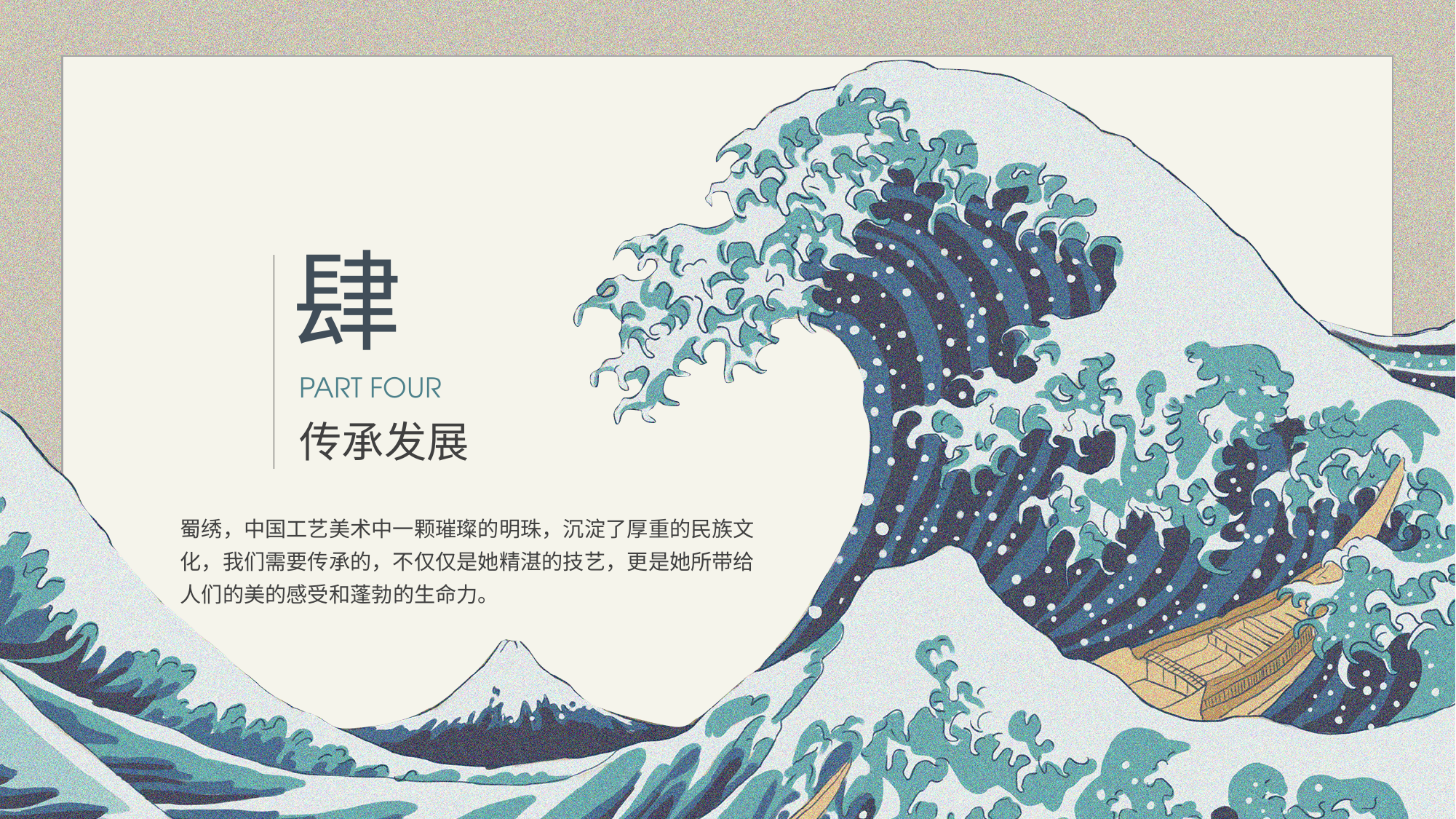

肆
PART FOUR
传承发展
蜀绣，中国工艺美术中一颗璀璨的明珠，沉淀了厚重的民族文化，我们需要传承的，不仅仅是她精湛的技艺，更是她所带给人们的美的感受和蓬勃的生命力。